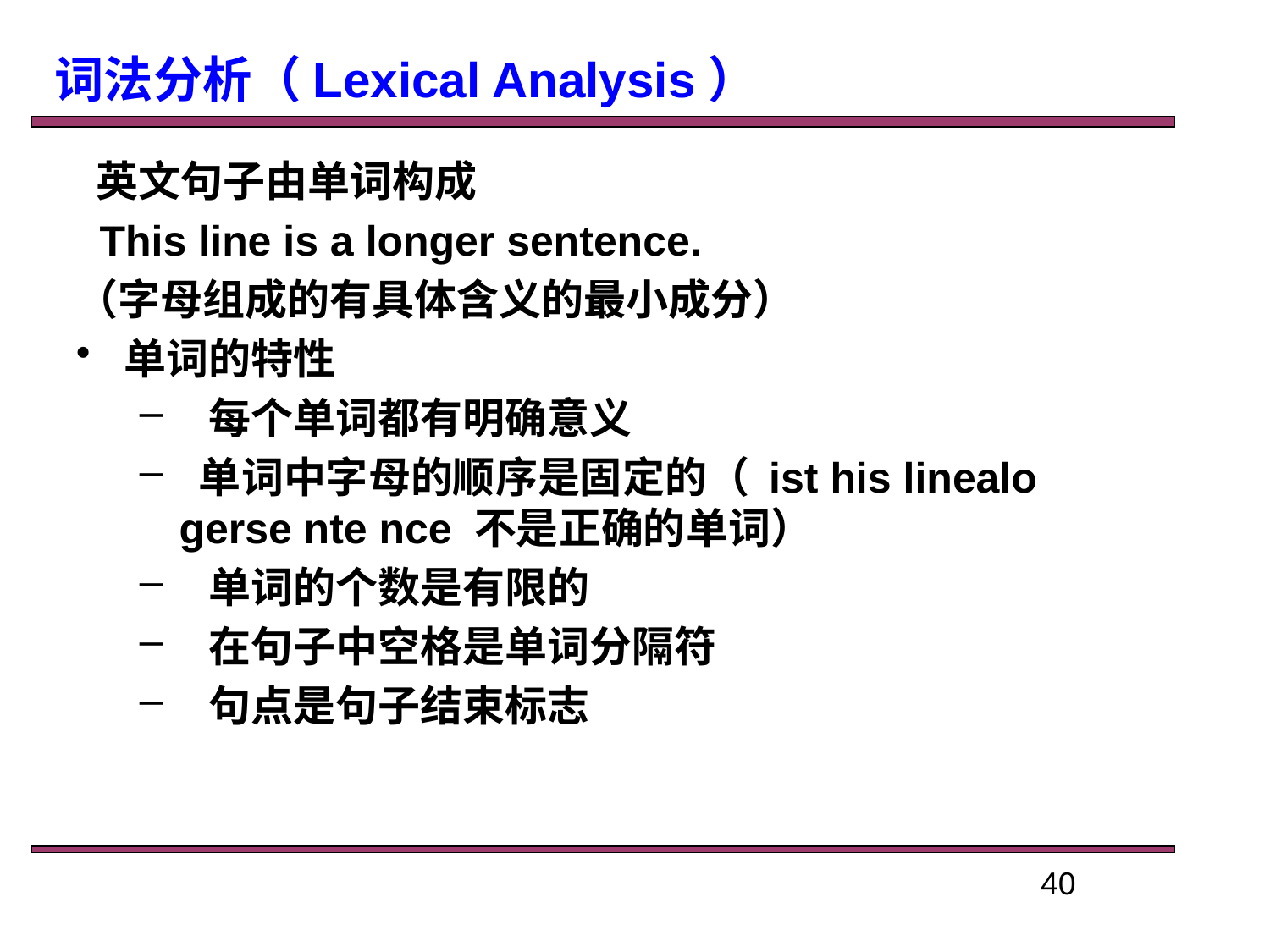

词法分析（Lexical Analysis）
 英文句子由单词构成
  This line is a longer sentence.
（字母组成的有具体含义的最小成分）
单词的特性
  每个单词都有明确意义
 单词中字母的顺序是固定的（ ist his linealo gerse nte nce 不是正确的单词）
  单词的个数是有限的
  在句子中空格是单词分隔符
  句点是句子结束标志

40